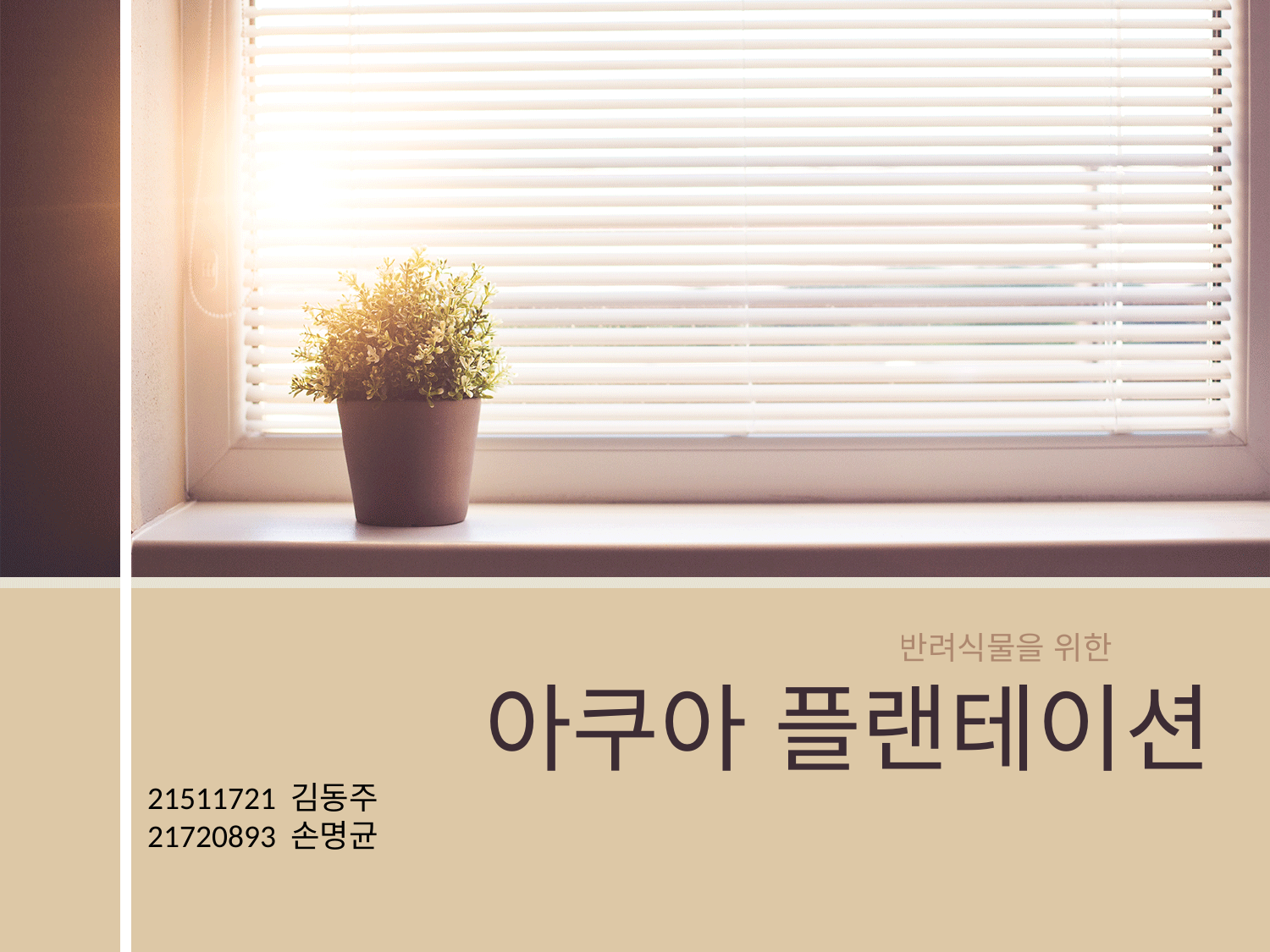

반려식물을 위한
# 아쿠아 플랜테이션
21511721 김동주
21720893 손명균